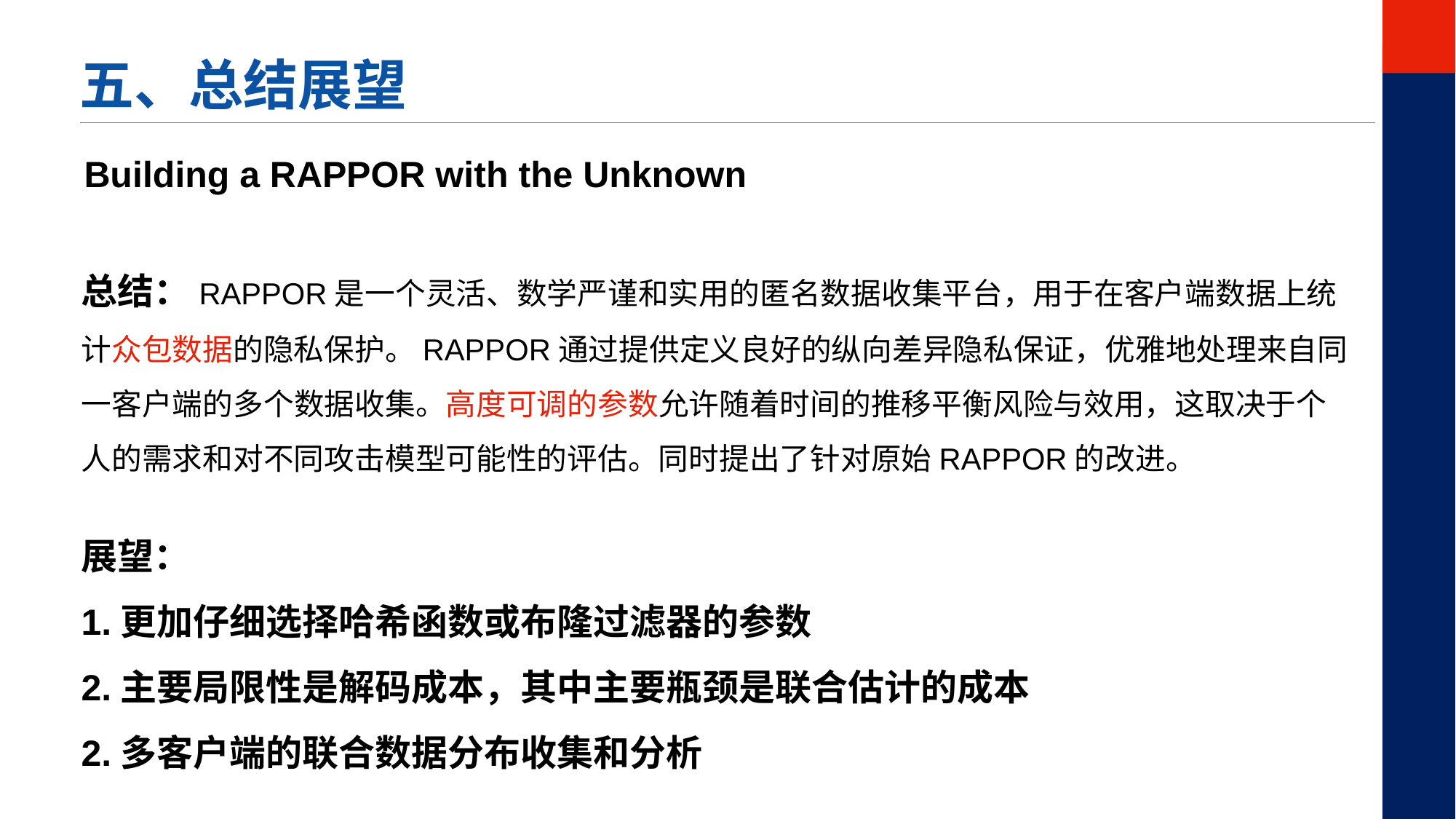

五、总结展望
Building a RAPPOR with the Unknown
总结：RAPPOR是一个灵活、数学严谨和实用的匿名数据收集平台，用于在客户端数据上统计众包数据的隐私保护。RAPPOR通过提供定义良好的纵向差异隐私保证，优雅地处理来自同一客户端的多个数据收集。高度可调的参数允许随着时间的推移平衡风险与效用，这取决于个人的需求和对不同攻击模型可能性的评估。同时提出了针对原始RAPPOR的改进。
展望：
1.更加仔细选择哈希函数或布隆过滤器的参数
2.主要局限性是解码成本，其中主要瓶颈是联合估计的成本
2.多客户端的联合数据分布收集和分析